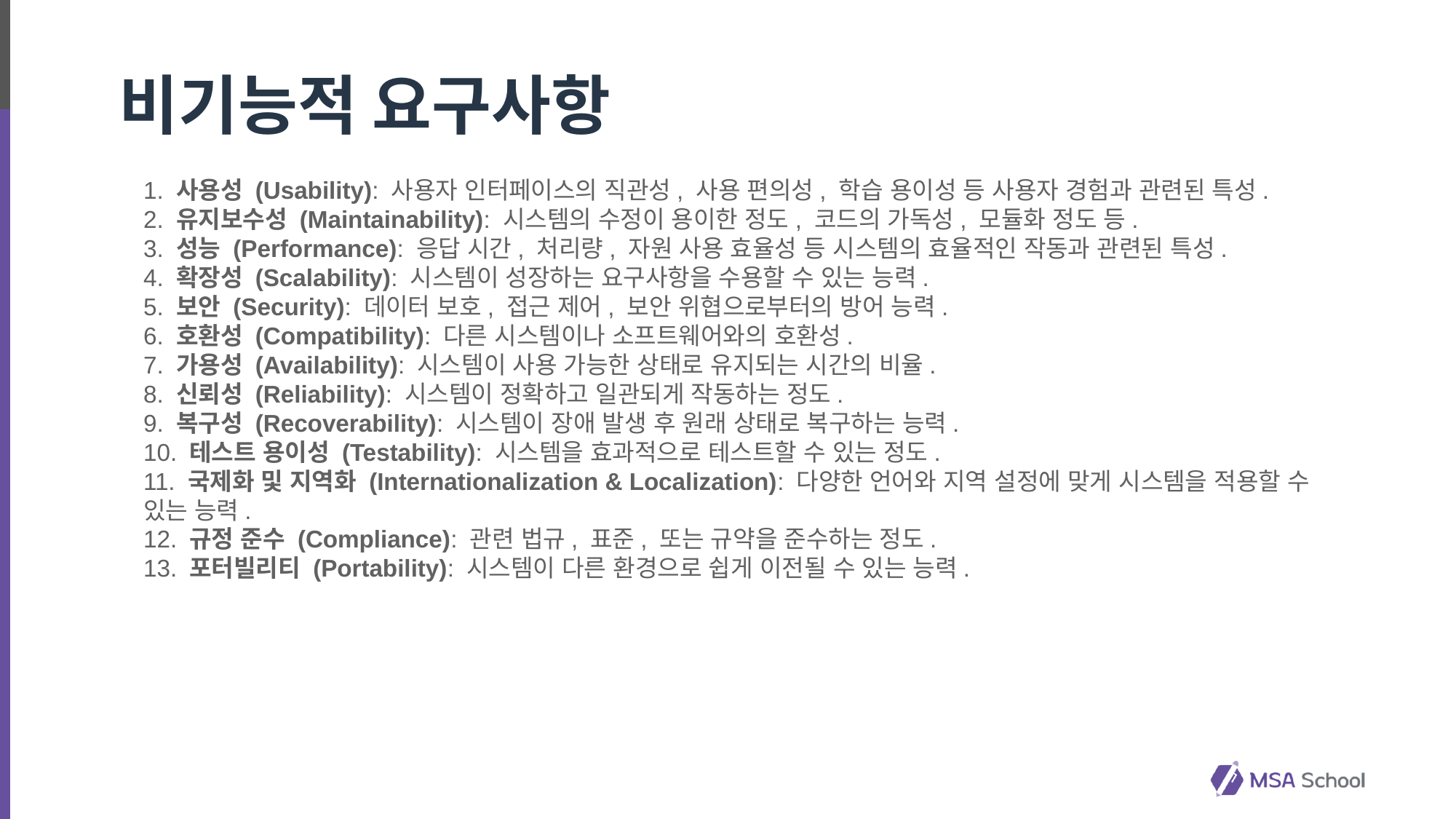

# 비기능적 요구사항
1. 사용성 (Usability): 사용자 인터페이스의 직관성, 사용 편의성, 학습 용이성 등 사용자 경험과 관련된 특성.
2. 유지보수성 (Maintainability): 시스템의 수정이 용이한 정도, 코드의 가독성, 모듈화 정도 등.
3. 성능 (Performance): 응답 시간, 처리량, 자원 사용 효율성 등 시스템의 효율적인 작동과 관련된 특성.
4. 확장성 (Scalability): 시스템이 성장하는 요구사항을 수용할 수 있는 능력.
5. 보안 (Security): 데이터 보호, 접근 제어, 보안 위협으로부터의 방어 능력.
6. 호환성 (Compatibility): 다른 시스템이나 소프트웨어와의 호환성.
7. 가용성 (Availability): 시스템이 사용 가능한 상태로 유지되는 시간의 비율.
8. 신뢰성 (Reliability): 시스템이 정확하고 일관되게 작동하는 정도.
9. 복구성 (Recoverability): 시스템이 장애 발생 후 원래 상태로 복구하는 능력.
10. 테스트 용이성 (Testability): 시스템을 효과적으로 테스트할 수 있는 정도.
11. 국제화 및 지역화 (Internationalization & Localization): 다양한 언어와 지역 설정에 맞게 시스템을 적용할 수 있는 능력.
12. 규정 준수 (Compliance): 관련 법규, 표준, 또는 규약을 준수하는 정도.
13. 포터빌리티 (Portability): 시스템이 다른 환경으로 쉽게 이전될 수 있는 능력.